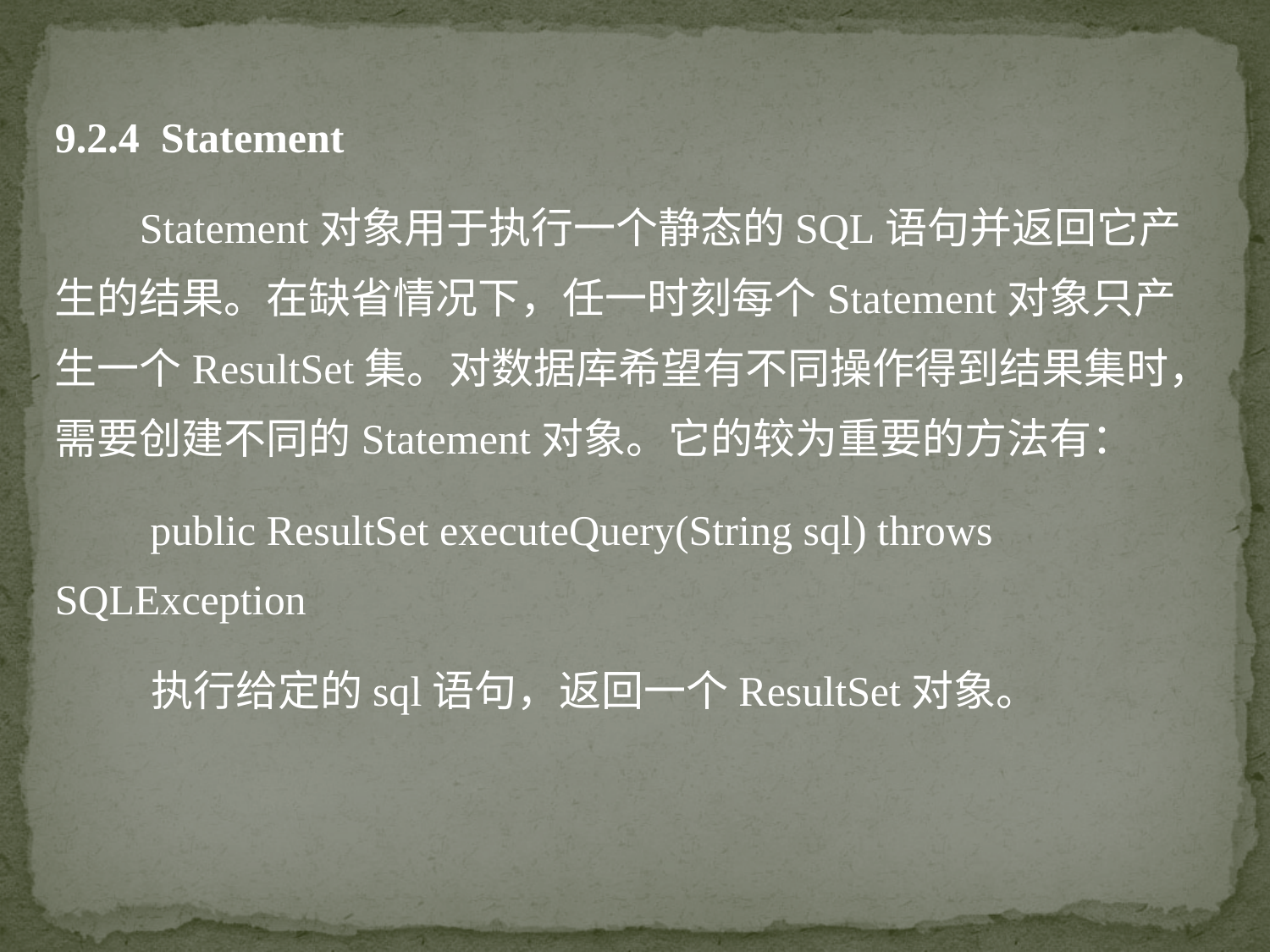

9.2.4  Statement
        Statement对象用于执行一个静态的SQL语句并返回它产生的结果。在缺省情况下，任一时刻每个Statement对象只产生一个ResultSet集。对数据库希望有不同操作得到结果集时，需要创建不同的Statement对象。它的较为重要的方法有：
         public ResultSet executeQuery(String sql) throws SQLException
         执行给定的sql语句，返回一个ResultSet对象。